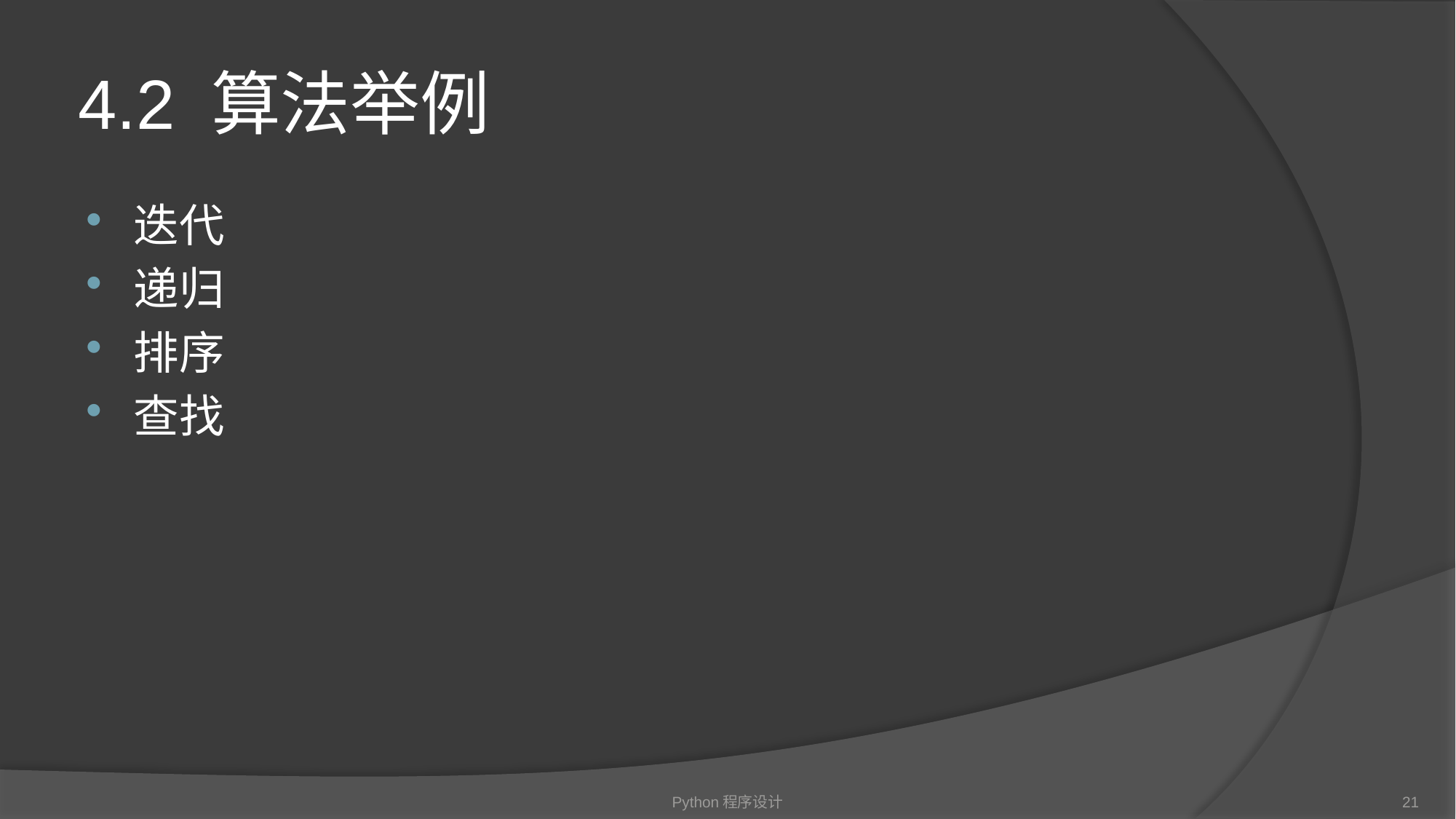

# 4.2 算法举例
迭代
递归
排序
查找
Python程序设计
21